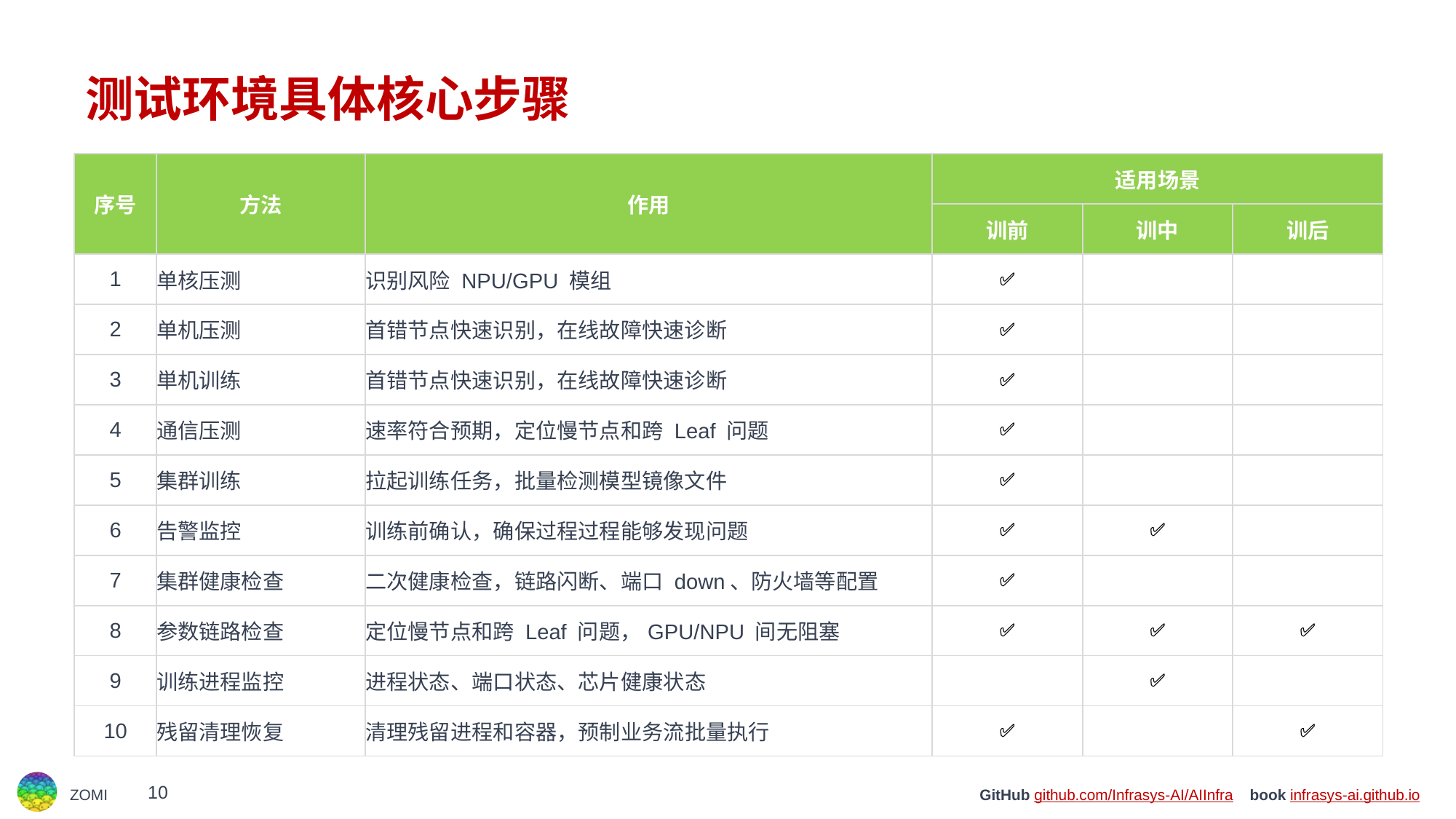

# 测试环境具体核心步骤
| 序号 | 方法 | 作用 | 适用场景 |  |  |
| --- | --- | --- | --- | --- | --- |
|  |  |  | 训前 | 训中 | 训后 |
| 1 | 单核压测 | 识别风险 NPU/GPU 模组 | ✅️ |  |  |
| 2 | 单机压测 | 首错节点快速识别，在线故障快速诊断 | ✅️ |  |  |
| 3 | 単机训练 | 首错节点快速识别，在线故障快速诊断 | ✅️ |  |  |
| 4 | 通信压测 | 速率符合预期，定位慢节点和跨 Leaf 问题 | ✅️ |  |  |
| 5 | 集群训练 | 拉起训练任务，批量检测模型镜像文件 | ✅️ |  |  |
| 6 | 告警监控 | 训练前确认，确保过程过程能够发现问题 | ✅️ | ✅️ |  |
| 7 | 集群健康检查 | 二次健康检查，链路闪断、端口 down、防火墙等配置 | ✅️ |  |  |
| 8 | 参数链路检查 | 定位慢节点和跨 Leaf 问题，GPU/NPU 间无阻塞 | ✅️ | ✅️ | ✅️ |
| 9 | 训练进程监控 | 进程状态、端口状态、芯片健康状态 |  | ✅️ |  |
| 10 | 残留清理恢复 | 清理残留进程和容器，预制业务流批量执行 | ✅️ |  | ✅️ |